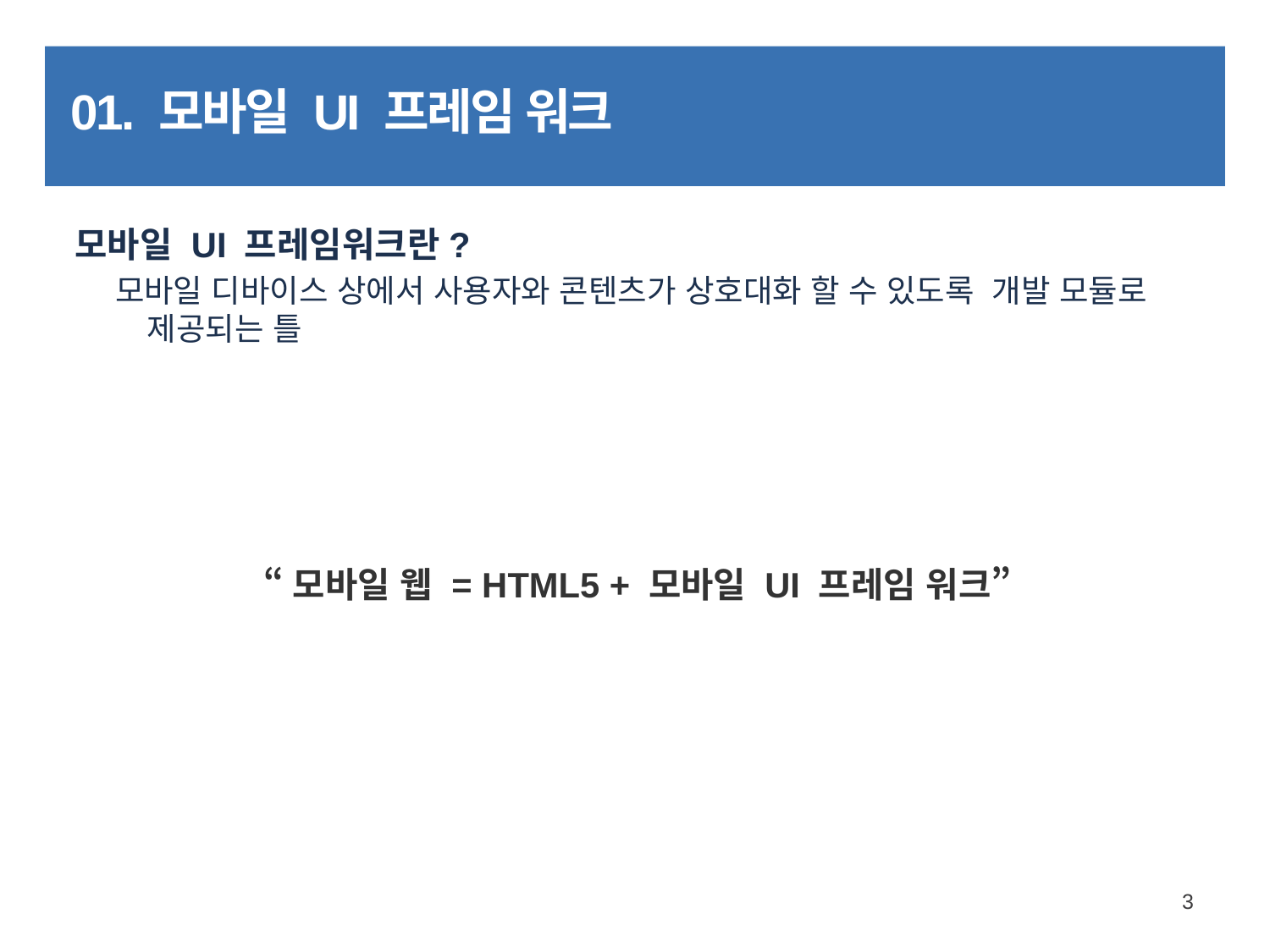

# 01. 모바일 UI 프레임 워크
모바일 UI 프레임워크란?
모바일 디바이스 상에서 사용자와 콘텐츠가 상호대화 할 수 있도록  개발 모듈로 제공되는 틀
“모바일 웹 = HTML5 + 모바일 UI 프레임 워크”
3